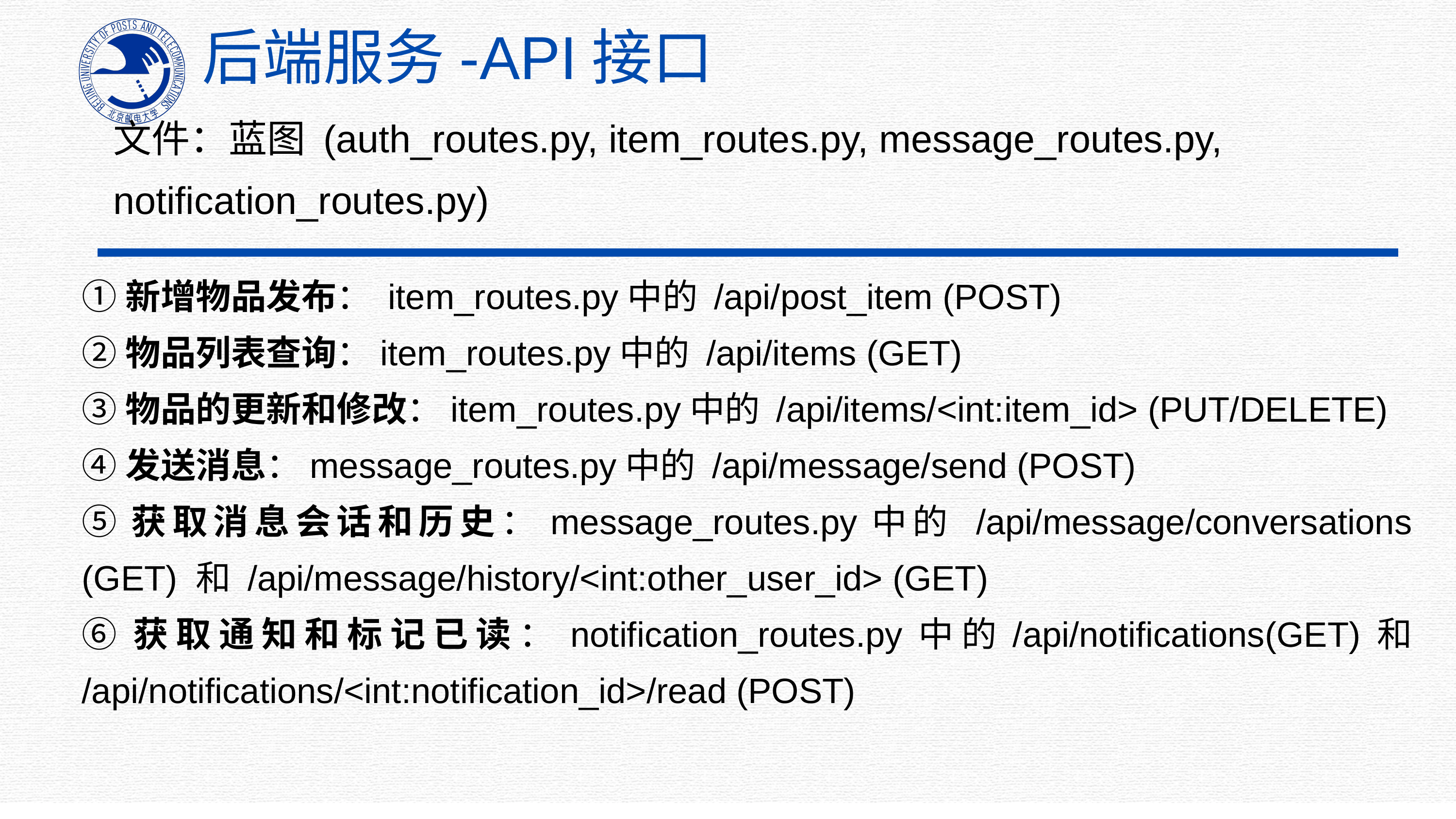

后端服务-API接口

文件：蓝图 (auth_routes.py, item_routes.py, message_routes.py,
notification_routes.py)

①新增物品发布： item_routes.py中的 /api/post_item (POST)
②物品列表查询：item_routes.py中的 /api/items (GET)
③物品的更新和修改：item_routes.py中的 /api/items/<int:item_id> (PUT/DELETE)
④发送消息：message_routes.py中的 /api/message/send (POST)
⑤获取消息会话和历史：message_routes.py中的 /api/message/conversations (GET) 和 /api/message/history/<int:other_user_id> (GET)
⑥获取通知和标记已读：notification_routes.py中的/api/notifications(GET)和 /api/notifications/<int:notification_id>/read (POST)